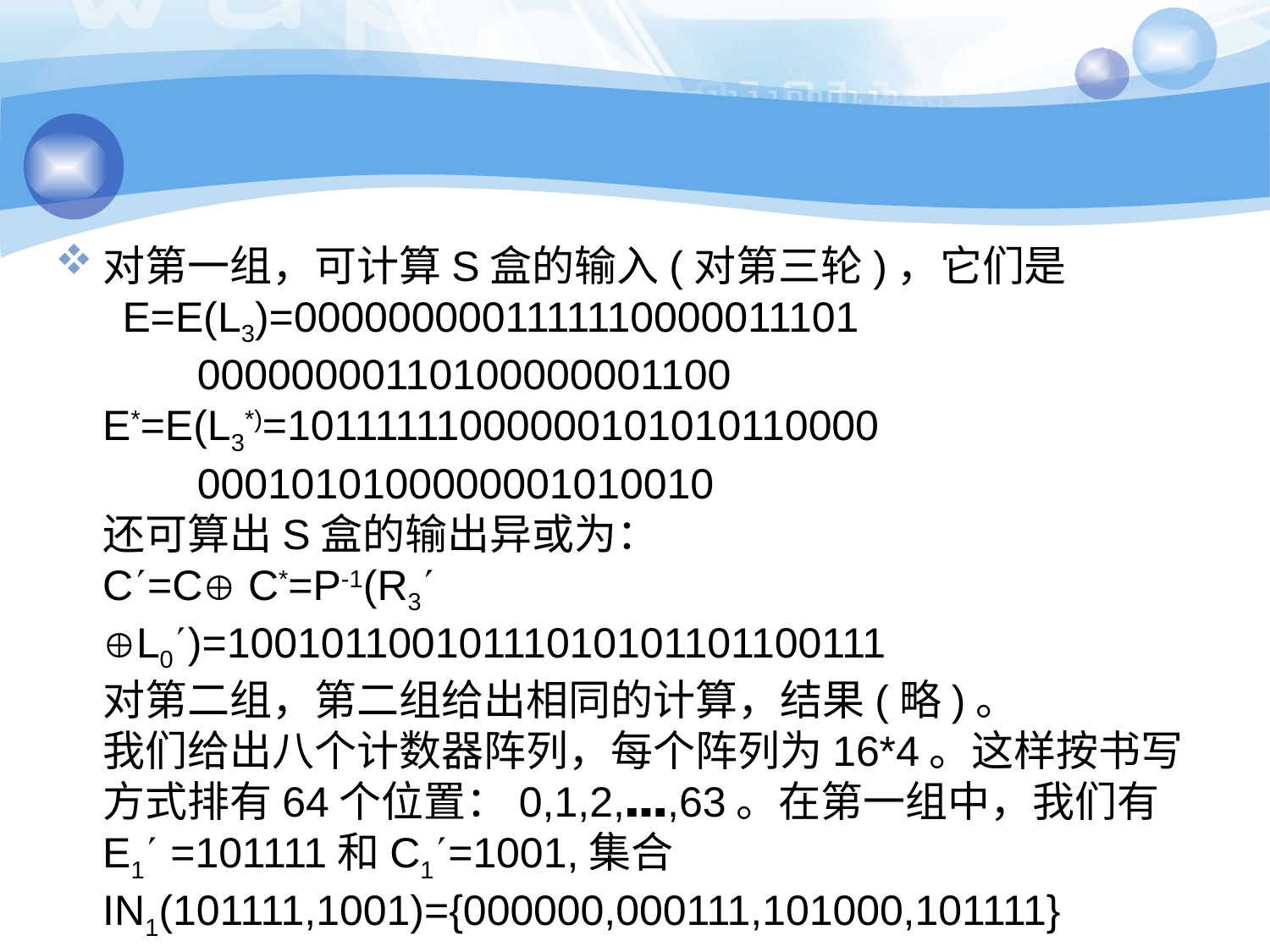

对第一组，可计算S盒的输入(对第三轮)，它们是                E=E(L3)=0000000001111110000011101
        00000000110100000001100
E*=E(L3*)=10111111000000101010110000
        0001010100000001010010
还可算出S盒的输出异或为：
C′=C⊕ C*=P-1(R3′ ⊕L0′)=10010110010111010101101100111
对第二组，第二组给出相同的计算，结果(略)。
我们给出八个计数器阵列，每个阵列为16*4。这样按书写方式排有64个位置：0,1,2,…,63。在第一组中，我们有  E1′ =101111和C1′=1001,集合IN1(101111,1001)={000000,000111,101000,101111}